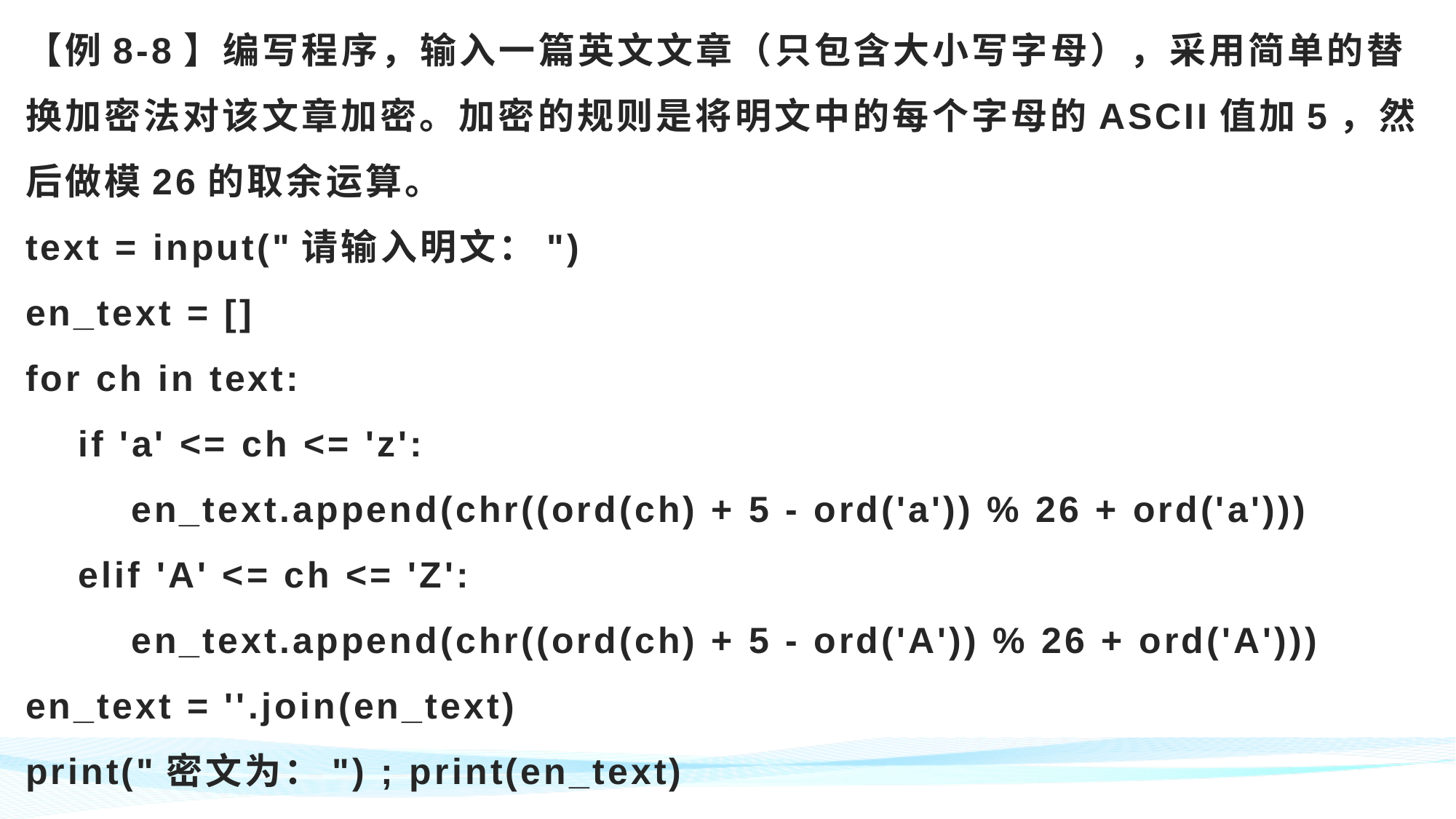

# 【例8-8】编写程序，输入一篇英文文章（只包含大小写字母），采用简单的替换加密法对该文章加密。加密的规则是将明文中的每个字母的ASCII值加5，然后做模26的取余运算。 text = input("请输入明文：") en_text = [] for ch in text: if 'a' <= ch <= 'z': en_text.append(chr((ord(ch) + 5 - ord('a')) % 26 + ord('a'))) elif 'A' <= ch <= 'Z': en_text.append(chr((ord(ch) + 5 - ord('A')) % 26 + ord('A'))) en_text = ''.join(en_text) print("密文为：") ; print(en_text)